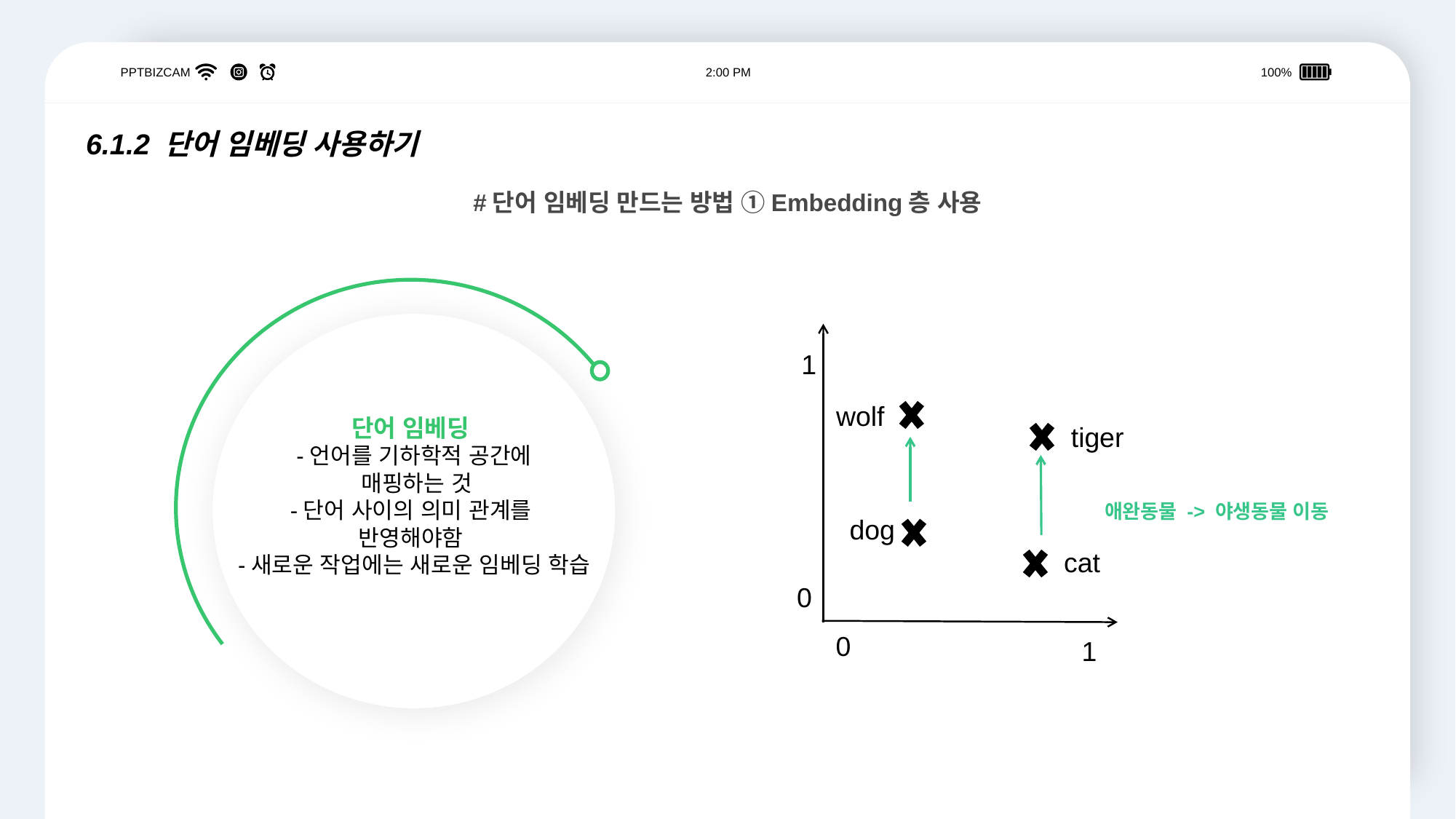

PPTBIZCAM
2:00 PM
100%

6.1.2 단어 임베딩 사용하기
#단어 임베딩 만드는 방법 ①Embedding층 사용

1

wolf
단어 임베딩
-언어를 기하학적 공간에
 매핑하는 것
-단어 사이의 의미 관계를
반영해야함
-새로운 작업에는 새로운 임베딩 학습

tiger
애완동물 -> 야생동물 이동
dog

cat

0
0
1